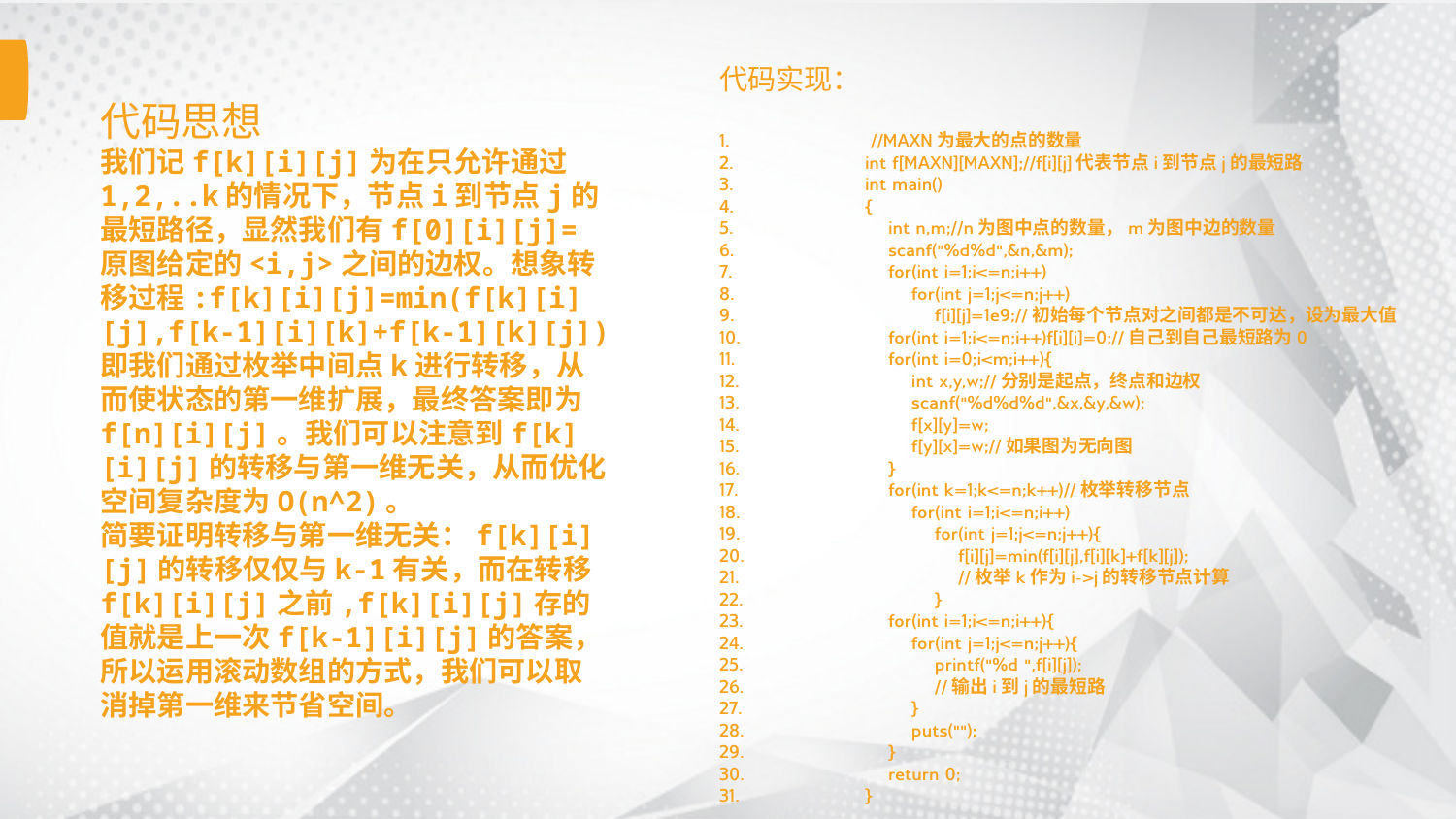

代码实现：

1.	 //MAXN为最大的点的数量
2.	int f[MAXN][MAXN];//f[i][j]代表节点i到节点j的最短路
3.	int main()
4.	{
5.	    int n,m;//n为图中点的数量，m为图中边的数量
6.	    scanf("%d%d",&n,&m);
7.	    for(int i=1;i<=n;i++)
8.	        for(int j=1;j<=n;j++)
9.	            f[i][j]=1e9;//初始每个节点对之间都是不可达，设为最大值
10.	    for(int i=1;i<=n;i++)f[i][i]=0;//自己到自己最短路为0
11.	    for(int i=0;i<m;i++){
12.	        int x,y,w;//分别是起点，终点和边权
13.	        scanf("%d%d%d",&x,&y,&w);
14.	        f[x][y]=w;
15.	        f[y][x]=w;//如果图为无向图
16.	    }
17.	    for(int k=1;k<=n;k++)//枚举转移节点
18.	        for(int i=1;i<=n;i++)
19.	            for(int j=1;j<=n;j++){
20.	                f[i][j]=min(f[i][j],f[i][k]+f[k][j]);
21.	                //枚举k作为i->j的转移节点计算
22.	            }
23.	    for(int i=1;i<=n;i++){
24.	        for(int j=1;j<=n;j++){
25.	            printf("%d ",f[i][j]);
26.	            //输出i到j的最短路
27.	        }
28.	        puts("");
29.	    }
30.	    return 0;
31.	}

代码思想
我们记f[k][i][j]为在只允许通过1,2,..k的情况下，节点i到节点j的最短路径，显然我们有f[0][i][j]=原图给定的<i,j>之间的边权。想象转移过程:f[k][i][j]=min(f[k][i][j],f[k-1][i][k]+f[k-1][k][j])即我们通过枚举中间点k进行转移，从而使状态的第一维扩展，最终答案即为f[n][i][j]。我们可以注意到f[k][i][j]的转移与第一维无关，从而优化空间复杂度为O(n^2)。
简要证明转移与第一维无关：f[k][i][j]的转移仅仅与k-1有关，而在转移f[k][i][j]之前,f[k][i][j]存的值就是上一次f[k-1][i][j]的答案，所以运用滚动数组的方式，我们可以取消掉第一维来节省空间。